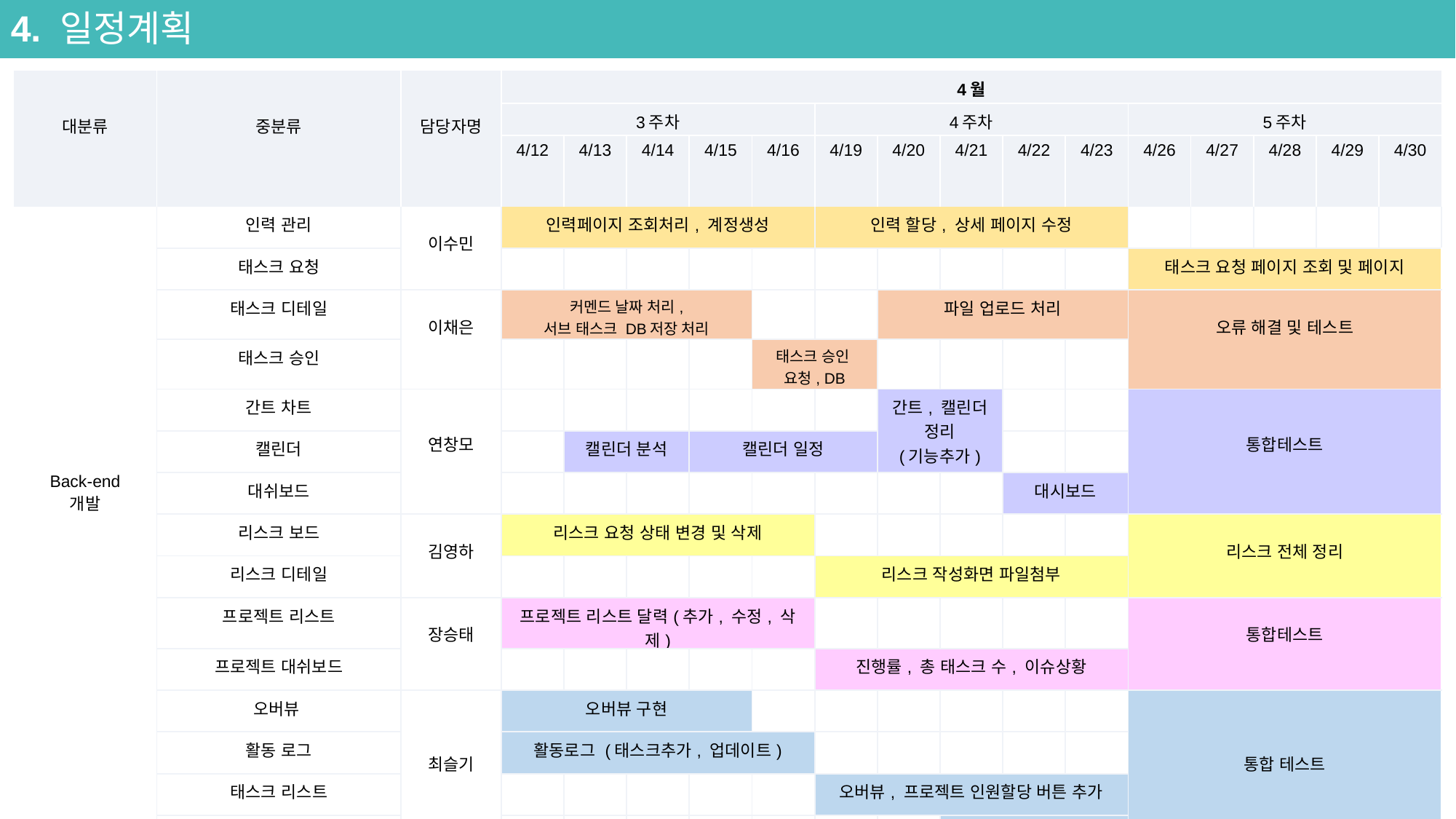

4. 일정계획

| 대분류 | 중분류 | 담당자명 | 4월 |  |  |  |  |  |  |  |  |  |  |  |  |  |  |
| --- | --- | --- | --- | --- | --- | --- | --- | --- | --- | --- | --- | --- | --- | --- | --- | --- | --- |
|  |  |  | 3주차 |  |  |  |  | 4주차 |  |  |  |  | 5주차 |  |  |  |  |
|  |  |  | 4/12 | 4/13 | 4/14 | 4/15 | 4/16 | 4/19 | 4/20 | 4/21 | 4/22 | 4/23 | 4/26 | 4/27 | 4/28 | 4/29 | 4/30 |
| Back-end 개발 | 인력 관리 | 이수민 | 인력페이지 조회처리, 계정생성 |  |  |  |  | 인력 할당, 상세 페이지 수정 |  |  |  |  |  |  |  |  |  |
|  | 태스크 요청 | 이수민 |  |  |  |  |  |  |  |  |  |  | 태스크 요청 페이지 조회 및 페이지 |  |  |  |  |
|  | 태스크 디테일 | 이채은 | 커멘드 날짜 처리, 서브 태스크 DB저장 처리 |  |  |  |  |  | 파일 업로드 처리 |  |  |  | 오류 해결 및 테스트 |  |  |  |  |
|  | 태스크 승인 | 이채은 |  |  |  |  | 태스크 승인 요청, DB |  |  |  |  |  |  |  |  |  |  |
|  | 간트 차트 | 연창모 |  |  |  |  |  |  | 간트, 캘린더 정리 (기능추가) |  |  |  | 통합테스트 |  |  |  |  |
|  | 캘린더 | 연창모 |  | 캘린더 분석 |  | 캘린더 일정 |  |  |  |  |  |  |  |  |  |  |  |
|  | 대쉬보드 | 연창모 |  |  |  |  |  |  |  |  | 대시보드 |  |  |  |  |  |  |
|  | 리스크 보드 | 김영하 | 리스크 요청 상태 변경 및 삭제 |  |  |  |  |  |  |  |  |  | 리스크 전체 정리 |  |  |  |  |
|  | 리스크 디테일 | 김영하 |  |  |  |  |  | 리스크 작성화면 파일첨부 |  |  |  |  | 리스크 전체 정리 |  |  |  |  |
|  | 프로젝트 리스트 | 장승태 | 프로젝트 리스트 달력(추가, 수정, 삭제) |  |  |  |  |  |  |  |  |  | 통합테스트 |  |  |  |  |
|  | 프로젝트 대쉬보드 | 장승태 |  |  |  |  |  | 진행률, 총 태스크 수, 이슈상황 |  |  |  |  |  |  |  |  |  |
|  | 오버뷰 | 최슬기 | 오버뷰 구현 |  |  |  |  |  |  |  |  |  | 통합 테스트 |  |  |  |  |
|  | 활동 로그 | 최슬기 | 활동로그 (태스크추가, 업데이트) |  |  |  |  |  |  |  |  |  |  |  |  |  |  |
|  | 태스크 리스트 | 최슬기 |  |  |  |  |  | 오버뷰, 프로젝트 인원할당 버튼 추가 |  |  |  |  |  |  |  |  |  |
|  | 채팅 | 최슬기 |  |  |  |  |  |  |  | 채팅, 그룹채팅 |  |  |  |  |  |  |  |